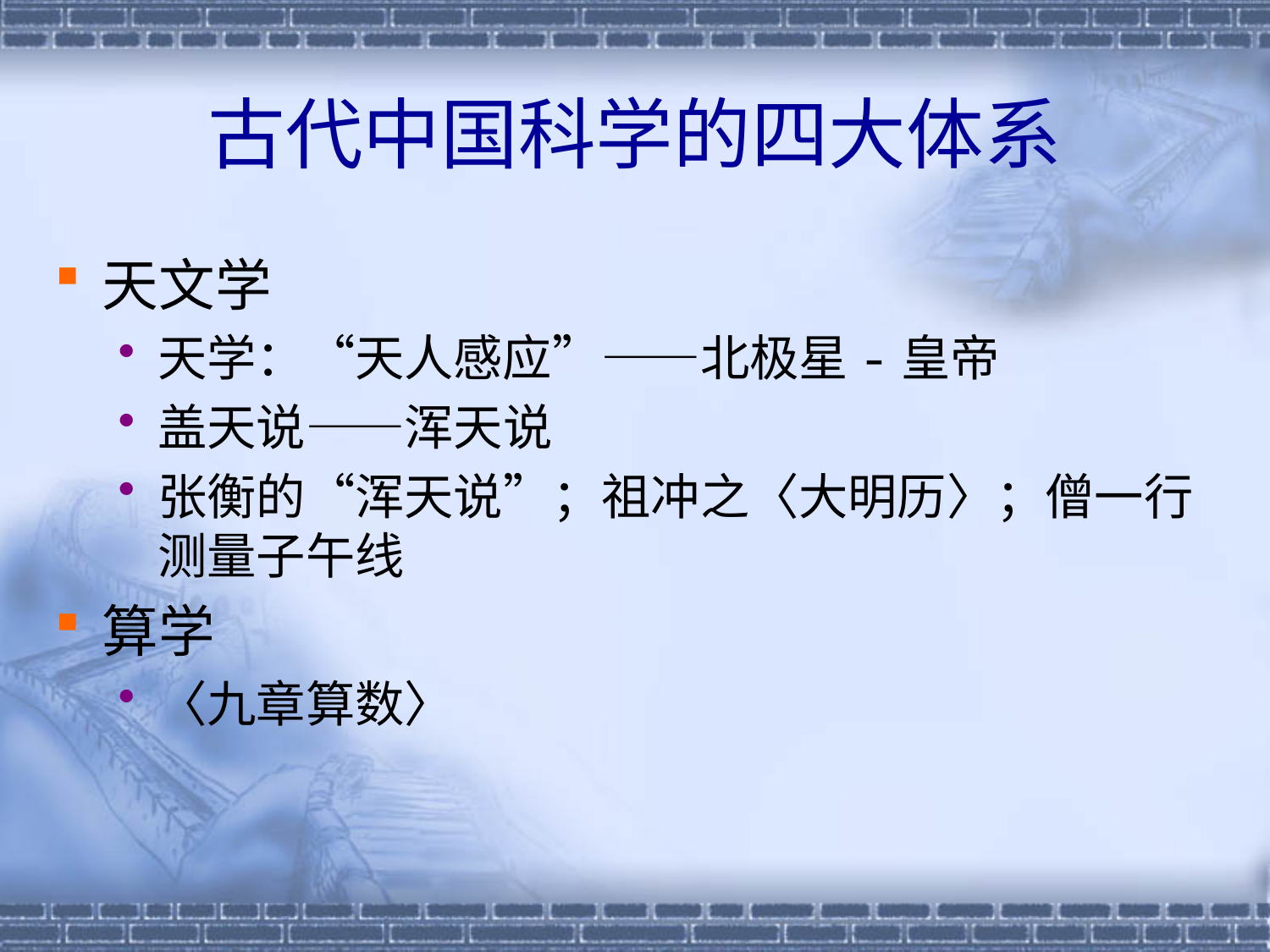

# 古代中国科学的四大体系
天文学
天学：“天人感应”——北极星-皇帝
盖天说——浑天说
张衡的“浑天说”；祖冲之〈大明历〉；僧一行测量子午线
算学
〈九章算数〉